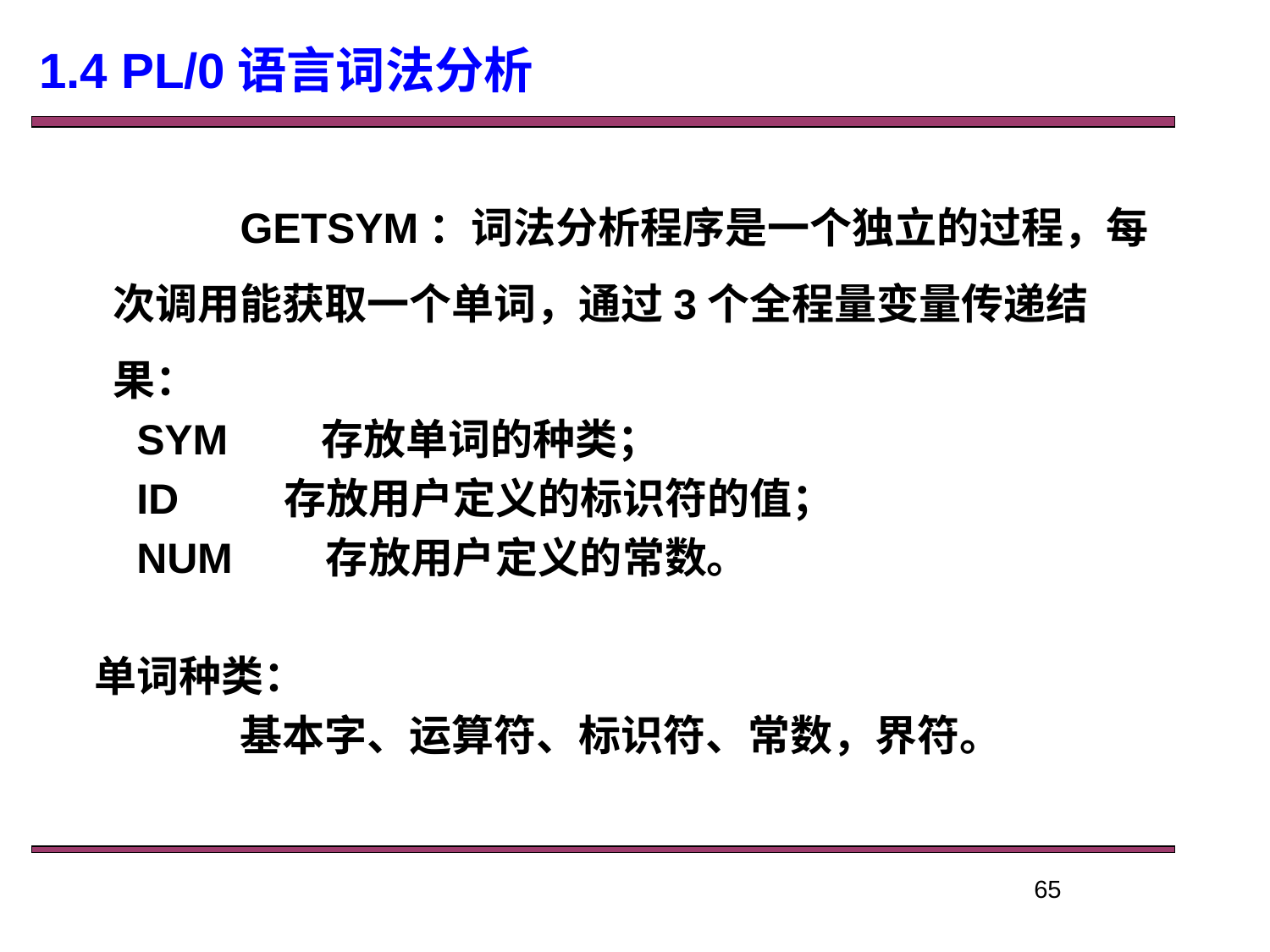

1.4 PL/0语言词法分析
		GETSYM：词法分析程序是一个独立的过程，每次调用能获取一个单词，通过3个全程量变量传递结果：
      SYM       存放单词的种类；
      ID        存放用户定义的标识符的值；
      NUM       存放用户定义的常数。

  单词种类：
 		基本字、运算符、标识符、常数，界符。

65